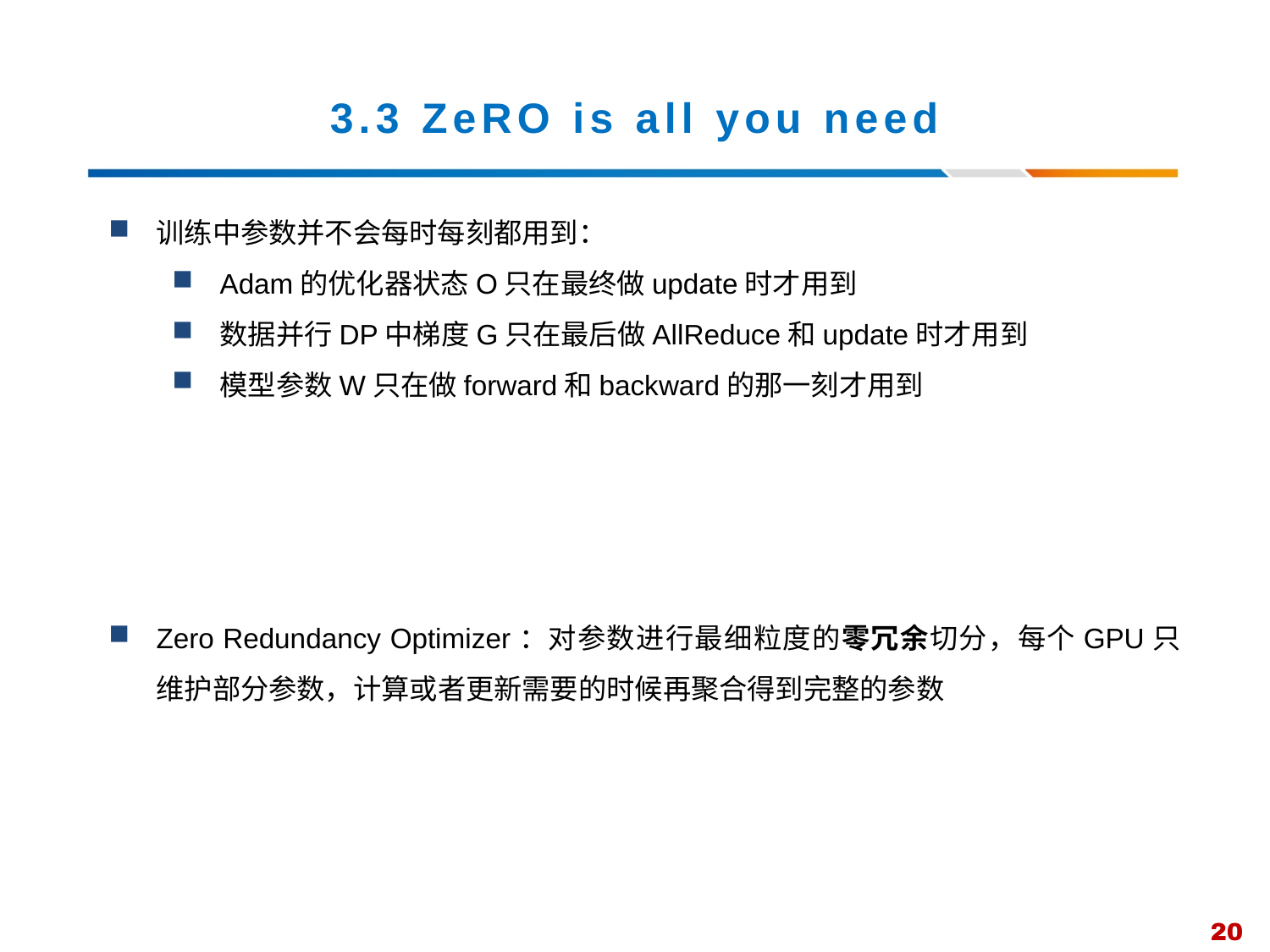

# 3.3 ZeRO is all you need
训练中参数并不会每时每刻都用到：
Adam的优化器状态O只在最终做update时才用到
数据并行DP中梯度G只在最后做AllReduce和update时才用到
模型参数W只在做forward和backward的那一刻才用到

Zero Redundancy Optimizer：对参数进行最细粒度的零冗余切分，每个GPU只维护部分参数，计算或者更新需要的时候再聚合得到完整的参数

20